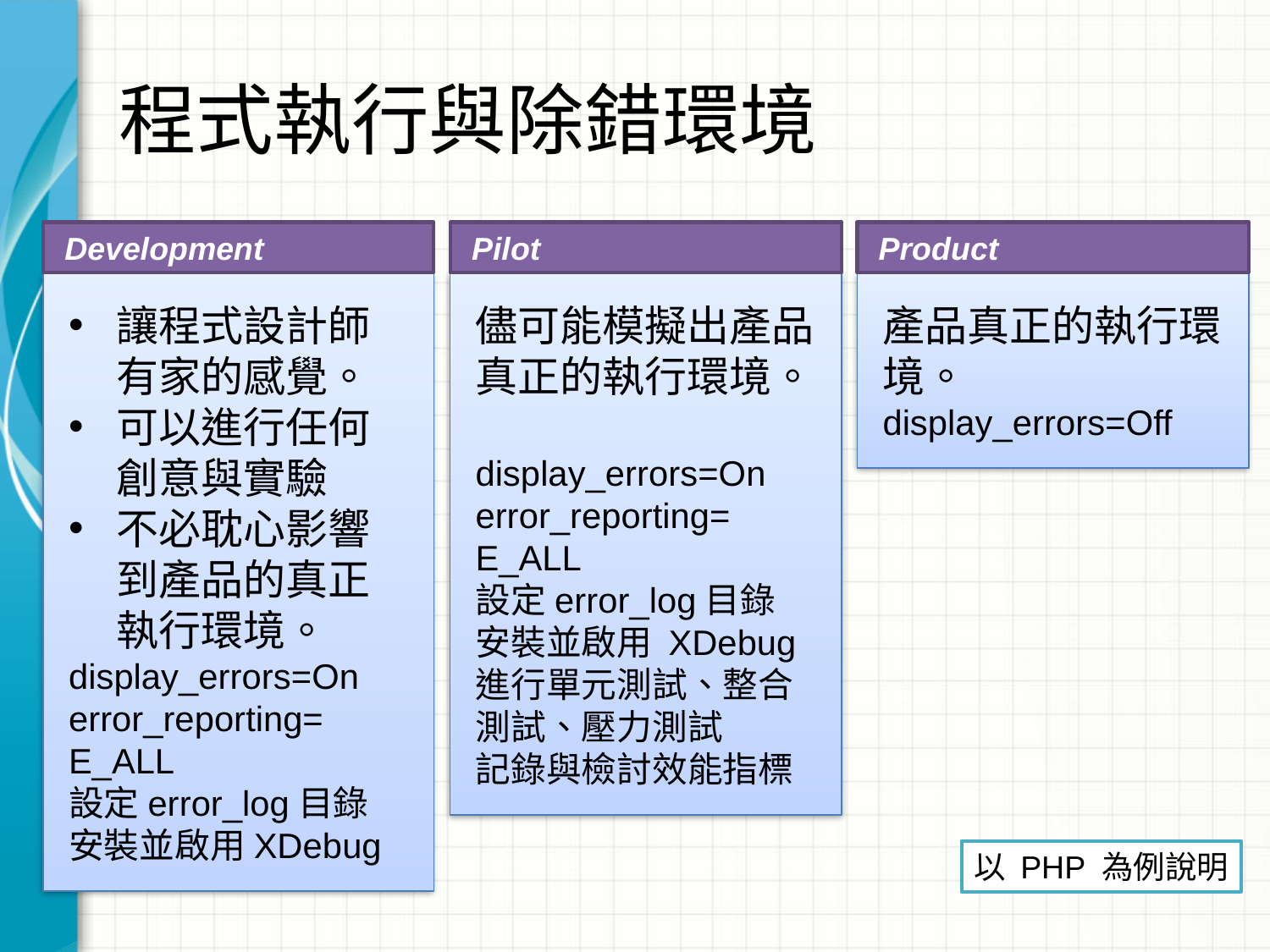

# 程式執行與除錯環境
 Development
 Pilot
 Product
讓程式設計師有家的感覺。
可以進行任何創意與實驗
不必耽心影響到產品的真正執行環境。
display_errors=On
error_reporting=
E_ALL
設定error_log目錄
安裝並啟用XDebug
儘可能模擬出產品真正的執行環境。

display_errors=On
error_reporting=
E_ALL
設定error_log目錄
安裝並啟用 XDebug
進行單元測試、整合測試、壓力測試
記錄與檢討效能指標
產品真正的執行環境。
display_errors=Off
以 PHP 為例說明